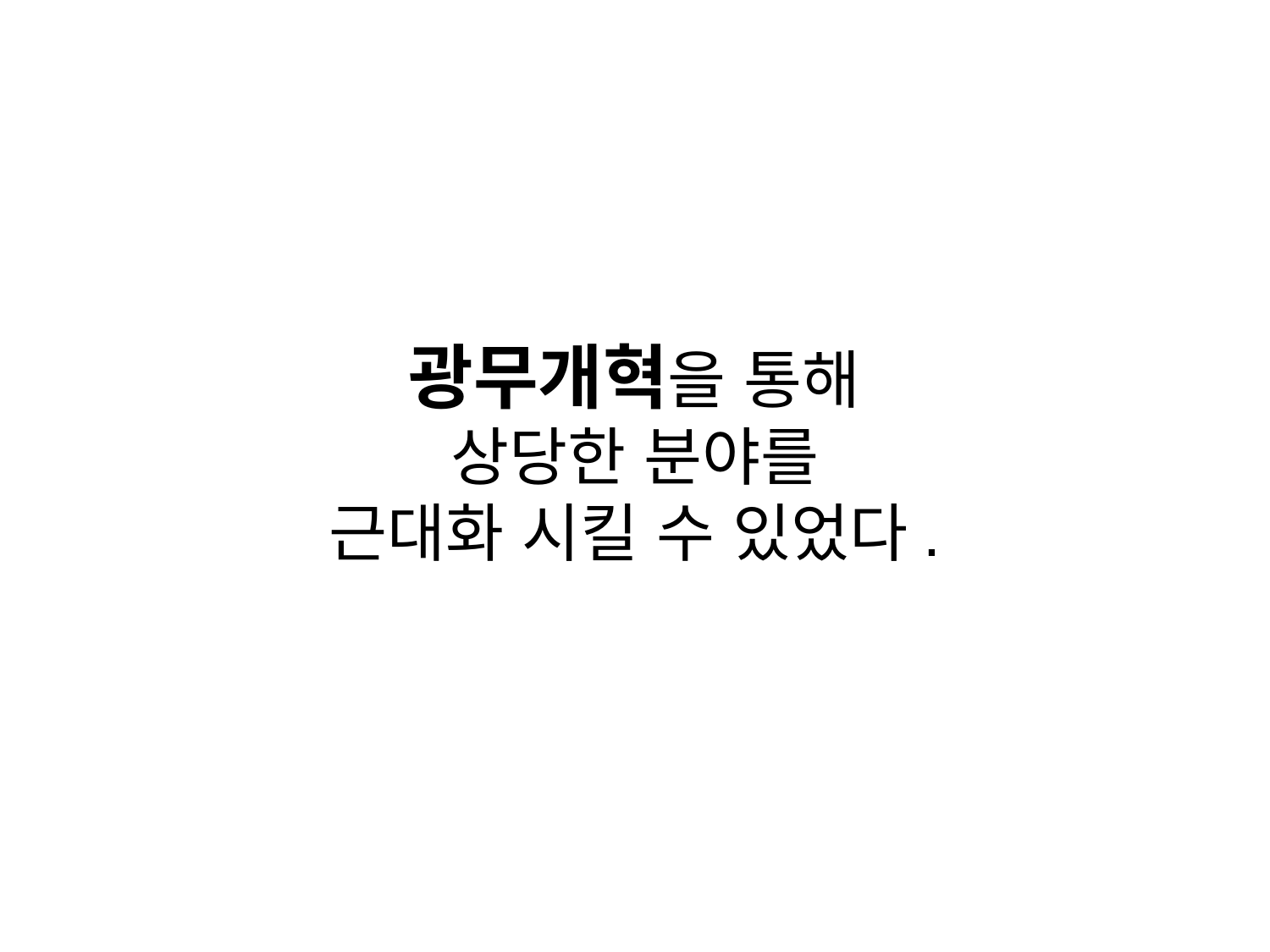

광무개혁을 통해
상당한 분야를
근대화 시킬 수 있었다.